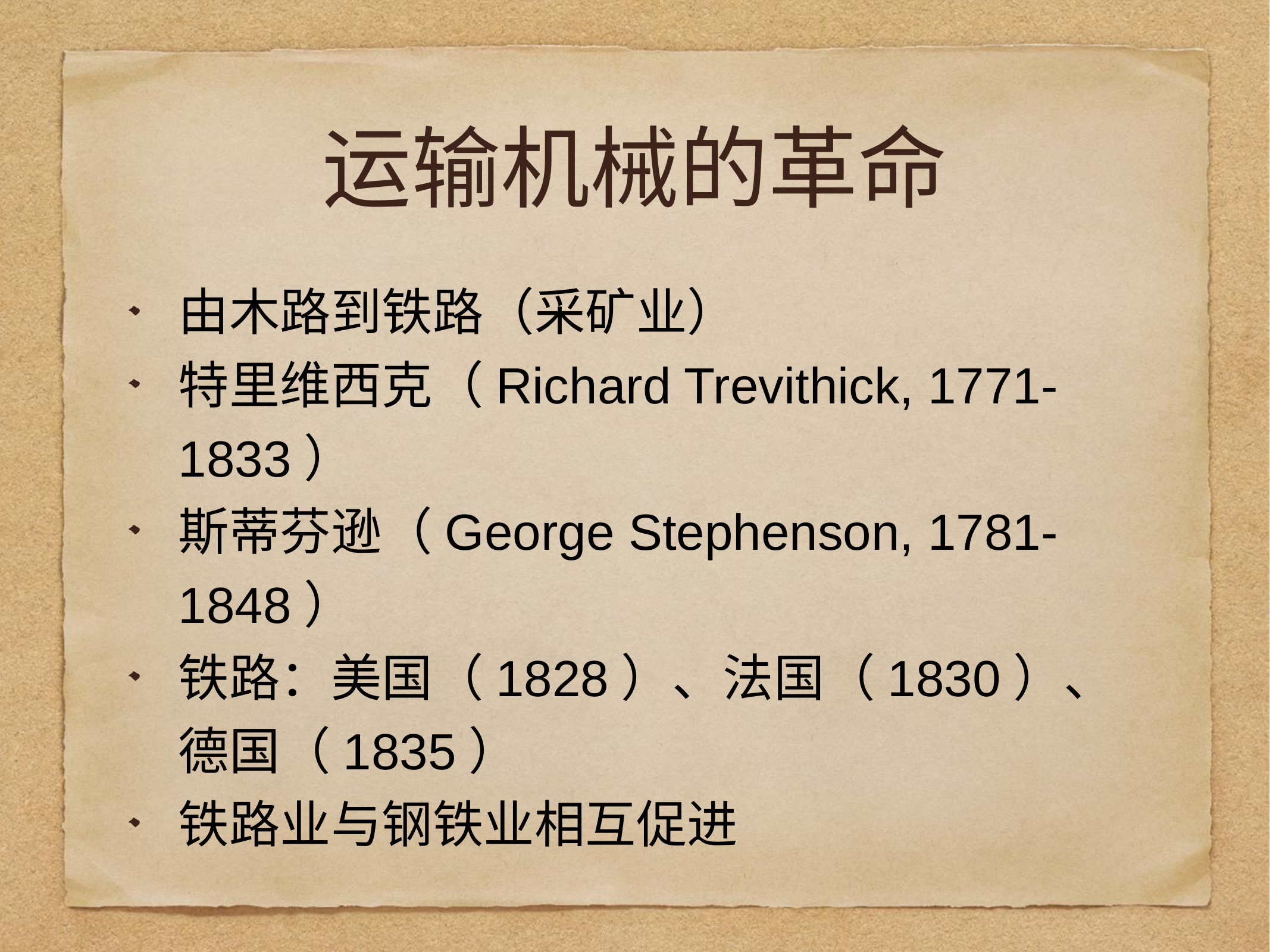

# 运输机械的革命
由木路到铁路（采矿业）
特里维西克（Richard Trevithick, 1771-1833）
斯蒂芬逊（George Stephenson, 1781-1848）
铁路：美国（1828）、法国（1830）、德国（1835）
铁路业与钢铁业相互促进